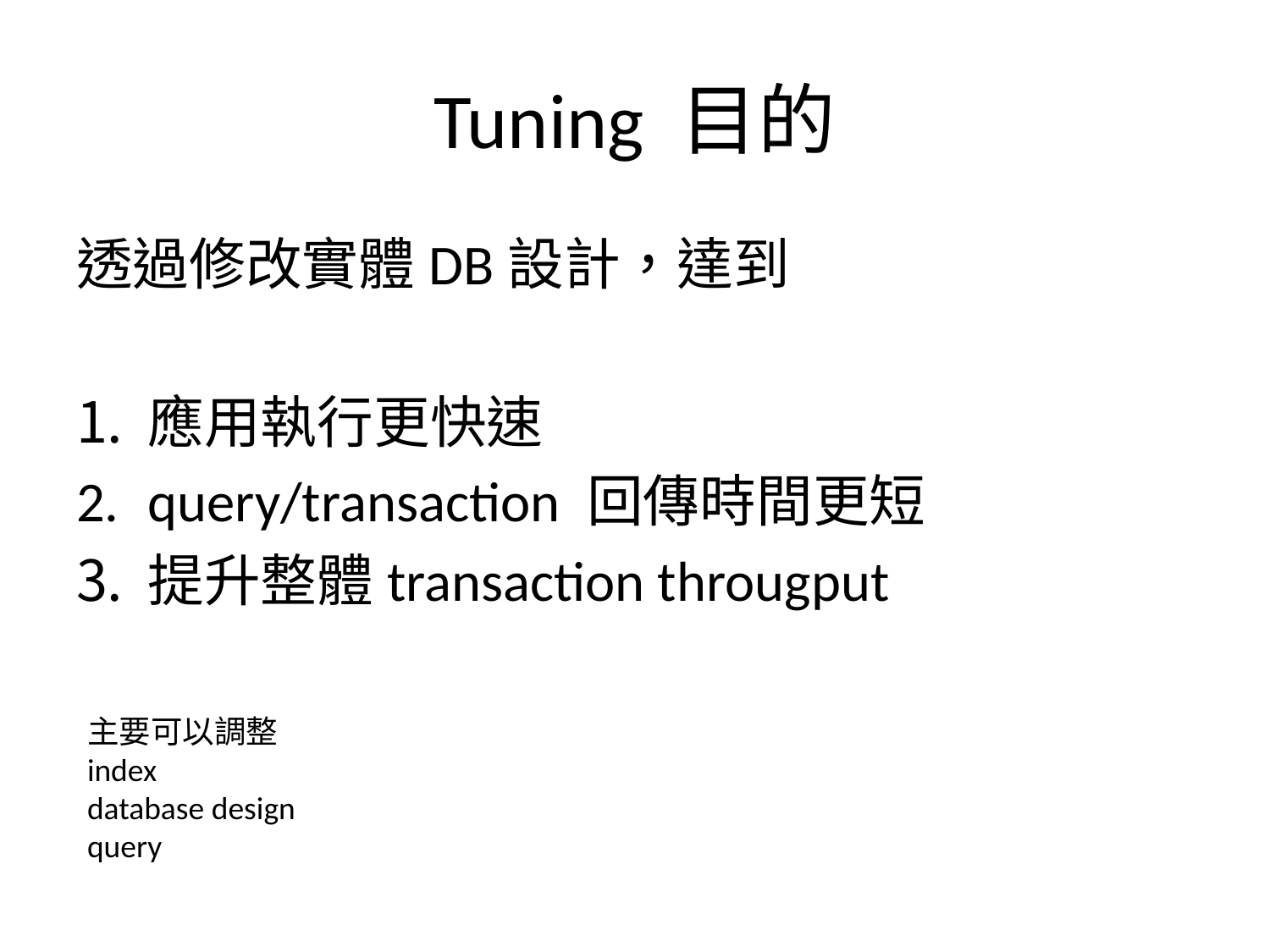

# Tuning 目的
透過修改實體DB設計，達到

應用執行更快速
query/transaction 回傳時間更短
提升整體transaction througput

主要可以調整
index
database design
query